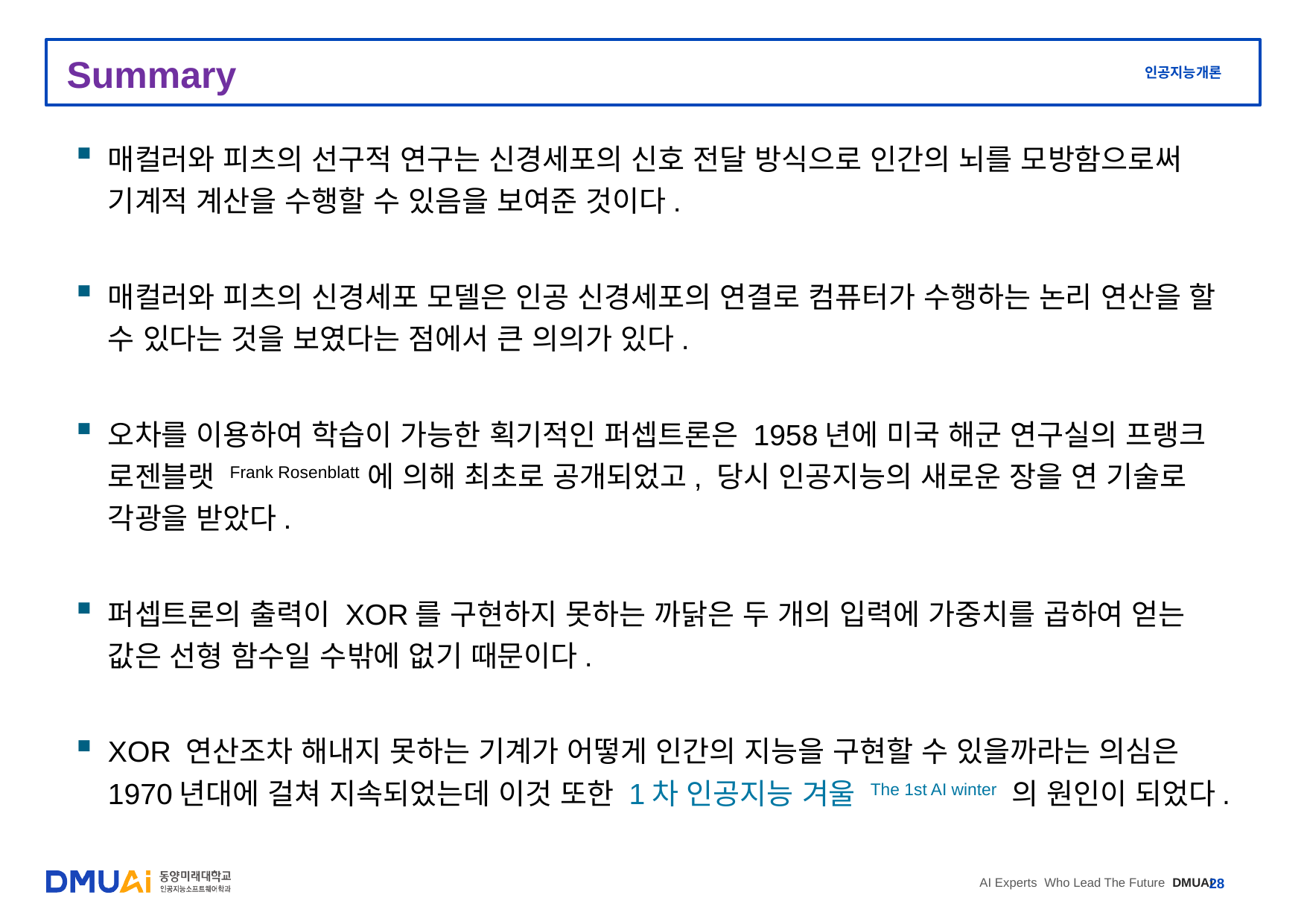

# Summary
매컬러와 피츠의 선구적 연구는 신경세포의 신호 전달 방식으로 인간의 뇌를 모방함으로써 기계적 계산을 수행할 수 있음을 보여준 것이다.

매컬러와 피츠의 신경세포 모델은 인공 신경세포의 연결로 컴퓨터가 수행하는 논리 연산을 할 수 있다는 것을 보였다는 점에서 큰 의의가 있다.

오차를 이용하여 학습이 가능한 획기적인 퍼셉트론은 1958년에 미국 해군 연구실의 프랭크 로젠블랫 Frank Rosenblatt 에 의해 최초로 공개되었고, 당시 인공지능의 새로운 장을 연 기술로 각광을 받았다.

퍼셉트론의 출력이 XOR를 구현하지 못하는 까닭은 두 개의 입력에 가중치를 곱하여 얻는 값은 선형 함수일 수밖에 없기 때문이다.

XOR 연산조차 해내지 못하는 기계가 어떻게 인간의 지능을 구현할 수 있을까라는 의심은 1970년대에 걸쳐 지속되었는데 이것 또한 1차 인공지능 겨울 The 1st AI winter 의 원인이 되었다.